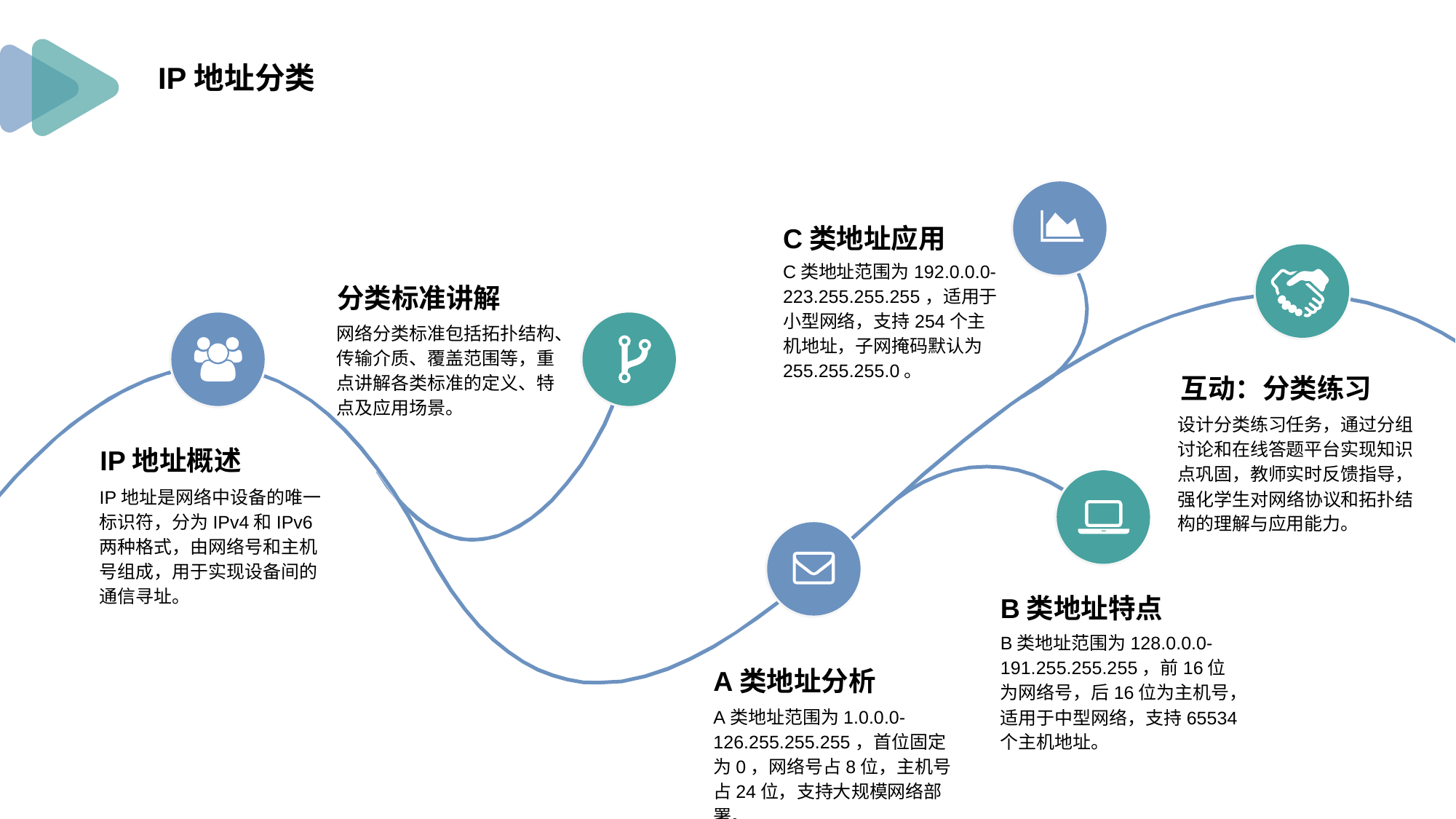

IP地址分类

C类地址应用
C类地址范围为192.0.0.0-223.255.255.255，适用于小型网络，支持254个主机地址，子网掩码默认为255.255.255.0。

分类标准讲解
网络分类标准包括拓扑结构、传输介质、覆盖范围等，重点讲解各类标准的定义、特点及应用场景。

互动：分类练习
设计分类练习任务，通过分组讨论和在线答题平台实现知识点巩固，教师实时反馈指导，强化学生对网络协议和拓扑结构的理解与应用能力。
IP地址概述
IP地址是网络中设备的唯一标识符，分为IPv4和IPv6两种格式，由网络号和主机号组成，用于实现设备间的通信寻址。

B类地址特点
B类地址范围为128.0.0.0-191.255.255.255，前16位为网络号，后16位为主机号，适用于中型网络，支持65534个主机地址。
A类地址分析
A类地址范围为1.0.0.0-126.255.255.255，首位固定为0，网络号占8位，主机号占24位，支持大规模网络部署。